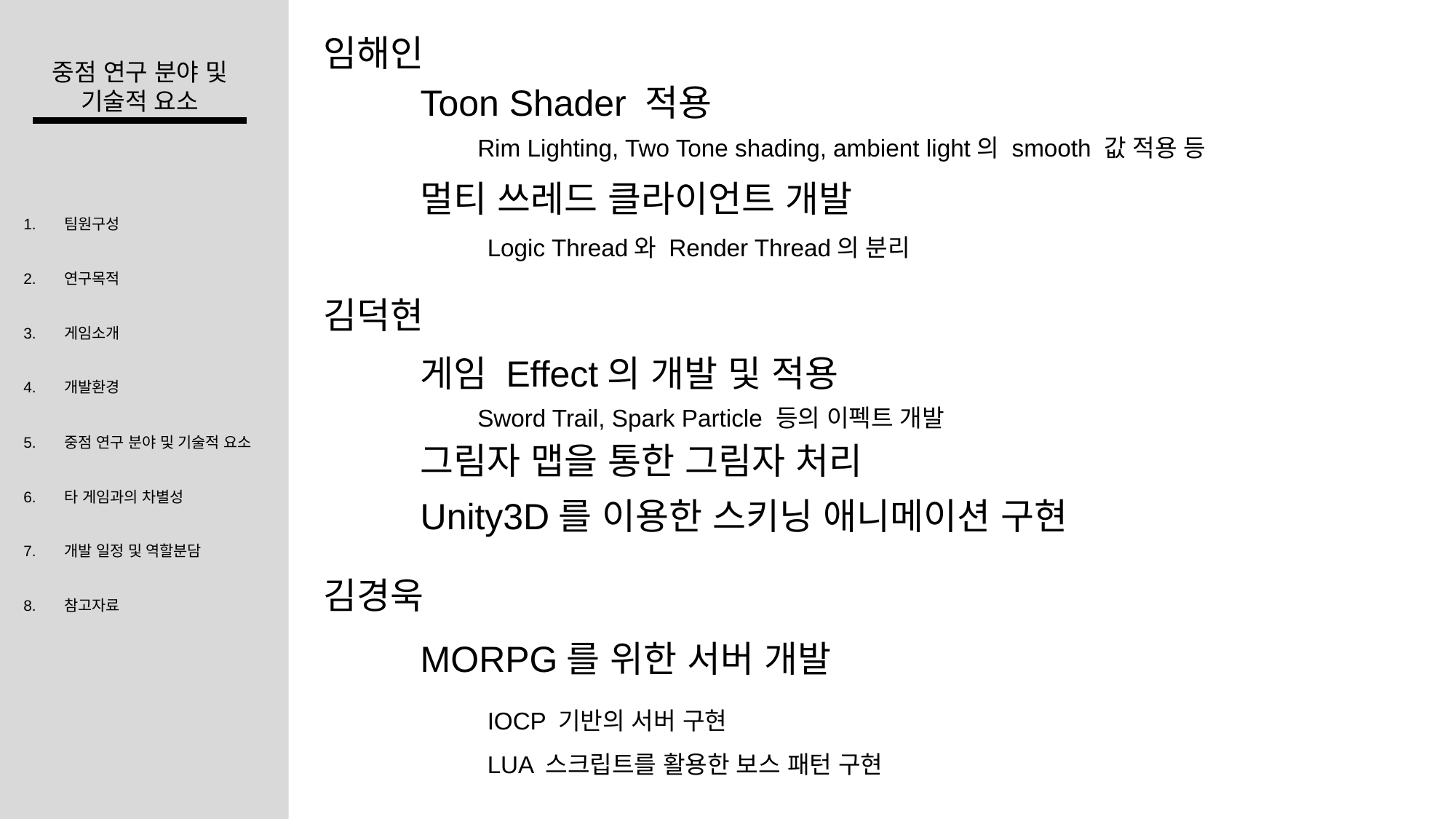

임해인
중점 연구 분야 및
기술적 요소
Toon Shader 적용
Rim Lighting, Two Tone shading, ambient light의 smooth 값 적용 등
멀티 쓰레드 클라이언트 개발
팀원구성
연구목적
게임소개
개발환경
중점 연구 분야 및 기술적 요소
타 게임과의 차별성
개발 일정 및 역할분담
참고자료
Logic Thread와 Render Thread의 분리
김덕현
게임 Effect의 개발 및 적용
Sword Trail, Spark Particle 등의 이펙트 개발
그림자 맵을 통한 그림자 처리
Unity3D를 이용한 스키닝 애니메이션 구현
김경욱
MORPG를 위한 서버 개발
IOCP 기반의 서버 구현
LUA 스크립트를 활용한 보스 패턴 구현